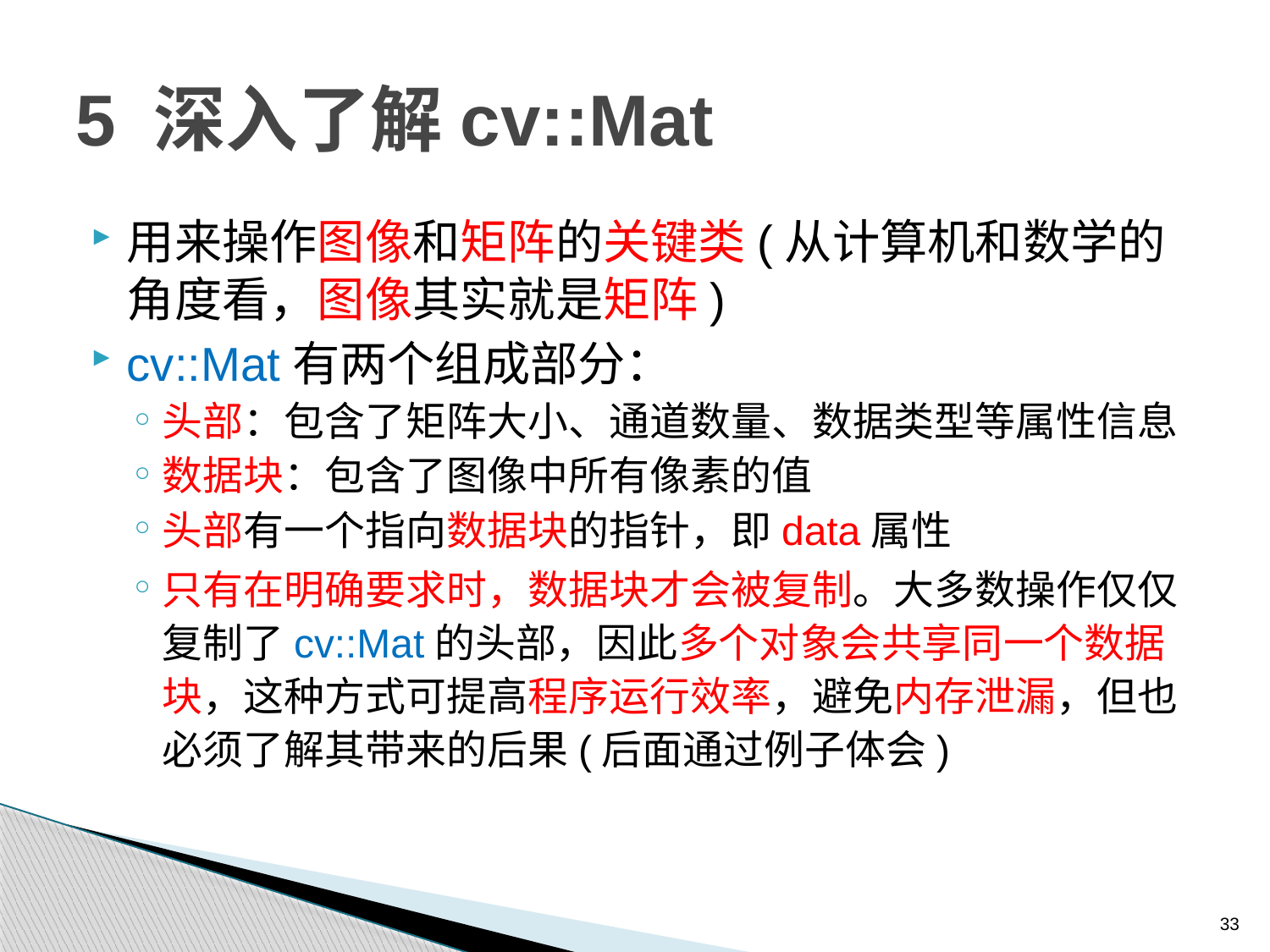

# 5 深入了解cv::Mat
用来操作图像和矩阵的关键类(从计算机和数学的角度看，图像其实就是矩阵)
cv::Mat有两个组成部分：
头部：包含了矩阵大小、通道数量、数据类型等属性信息
数据块：包含了图像中所有像素的值
头部有一个指向数据块的指针，即data属性
只有在明确要求时，数据块才会被复制。大多数操作仅仅复制了cv::Mat的头部，因此多个对象会共享同一个数据块，这种方式可提高程序运行效率，避免内存泄漏，但也必须了解其带来的后果(后面通过例子体会)
33